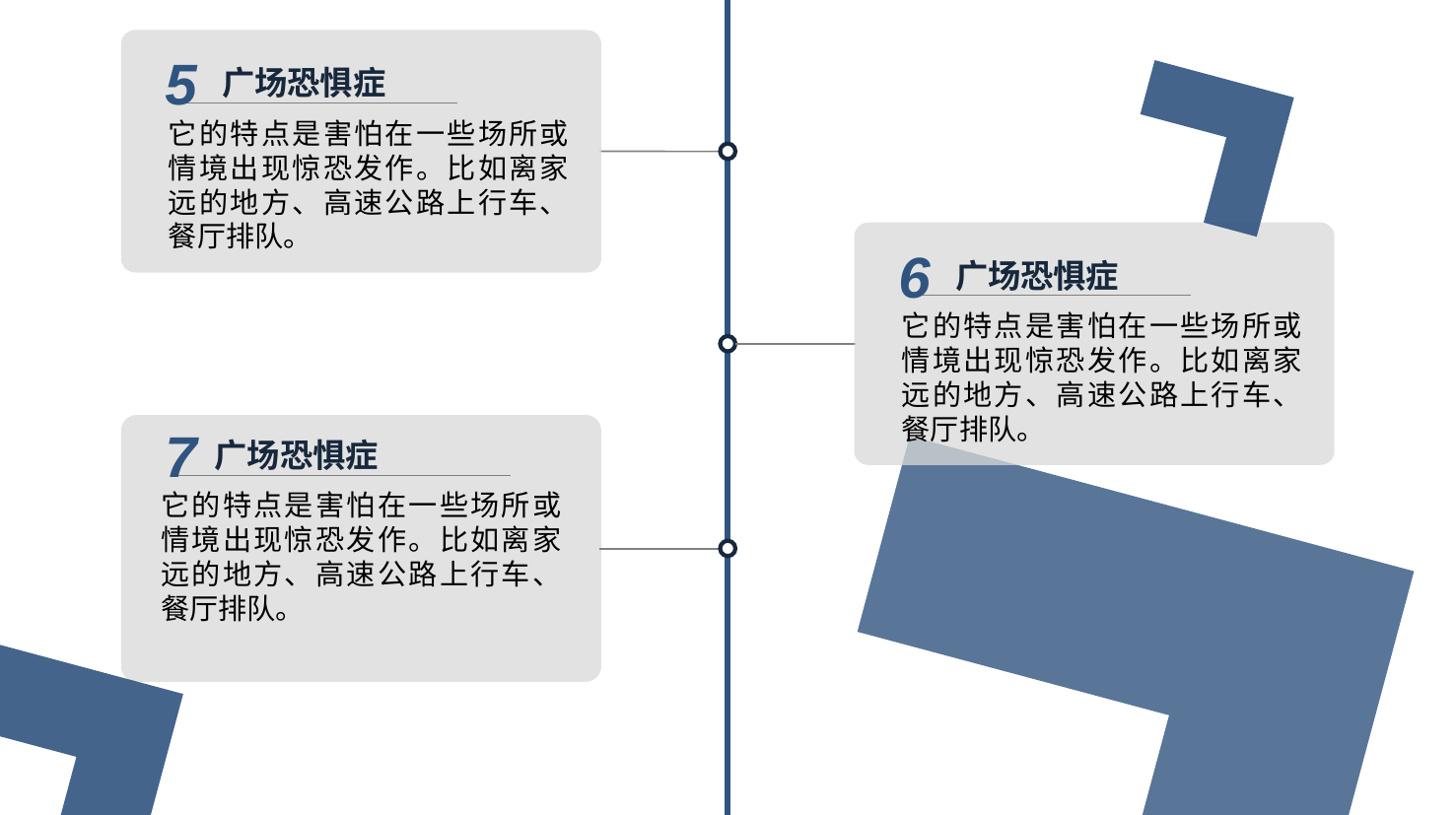

5
广场恐惧症
它的特点是害怕在一些场所或情境出现惊恐发作。比如离家远的地方、高速公路上行车、餐厅排队。

6
广场恐惧症
它的特点是害怕在一些场所或情境出现惊恐发作。比如离家远的地方、高速公路上行车、餐厅排队。

7

广场恐惧症
它的特点是害怕在一些场所或情境出现惊恐发作。比如离家远的地方、高速公路上行车、餐厅排队。